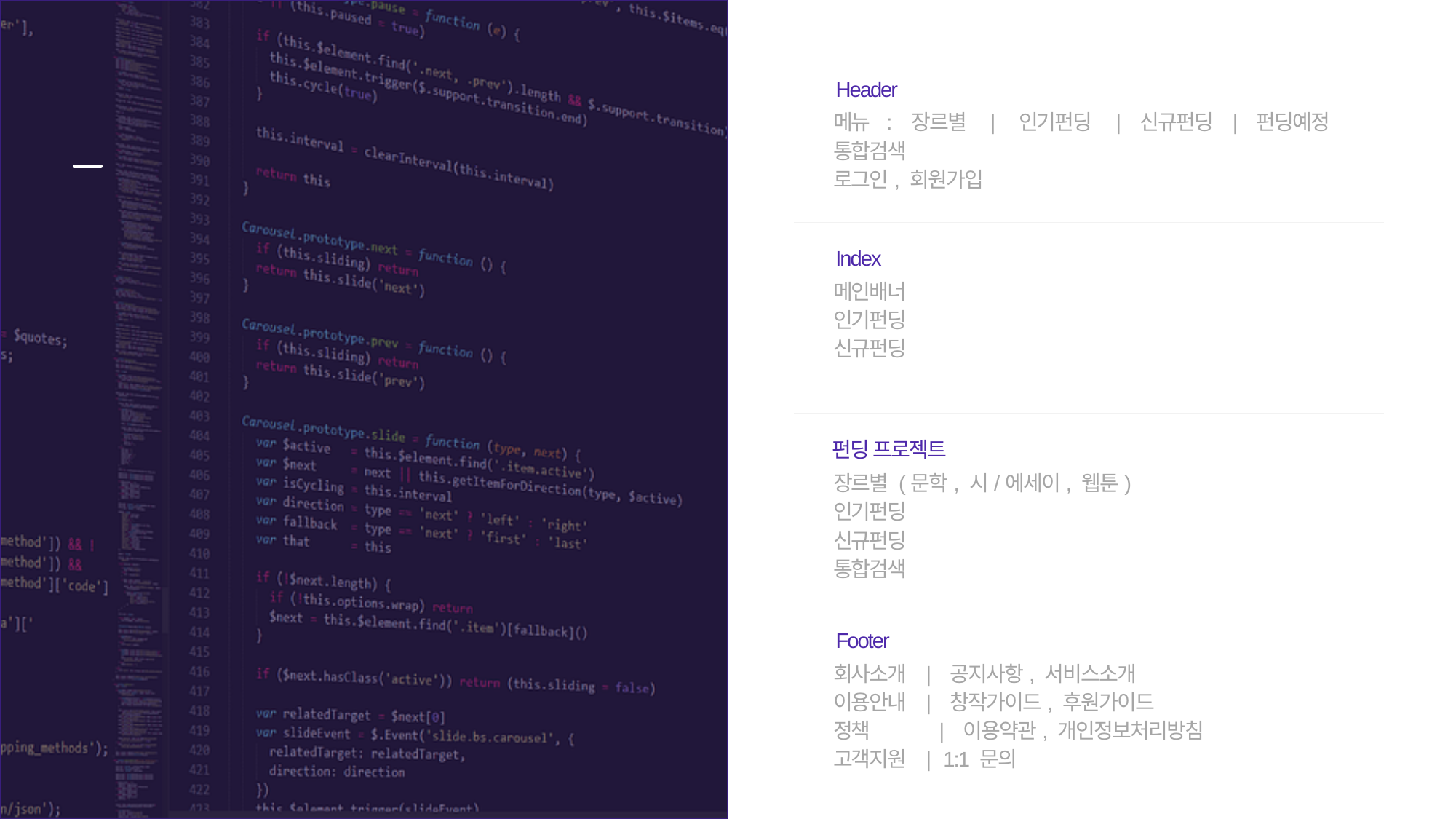

Header
메뉴  :   장르별    |    인기펀딩    |   신규펀딩   |   펀딩예정
통합검색
로그인, 회원가입
전체
Index
메인배너
인기펀딩
신규펀딩
펀딩 프로젝트
장르별 (문학, 시/에세이, 웹툰)
인기펀딩
신규펀딩
통합검색
Footer
회사소개   |   공지사항, 서비스소개
이용안내   |   창작가이드, 후원가이드
정책              |   이용약관, 개인정보처리방침
고객지원   |   1:1 문의